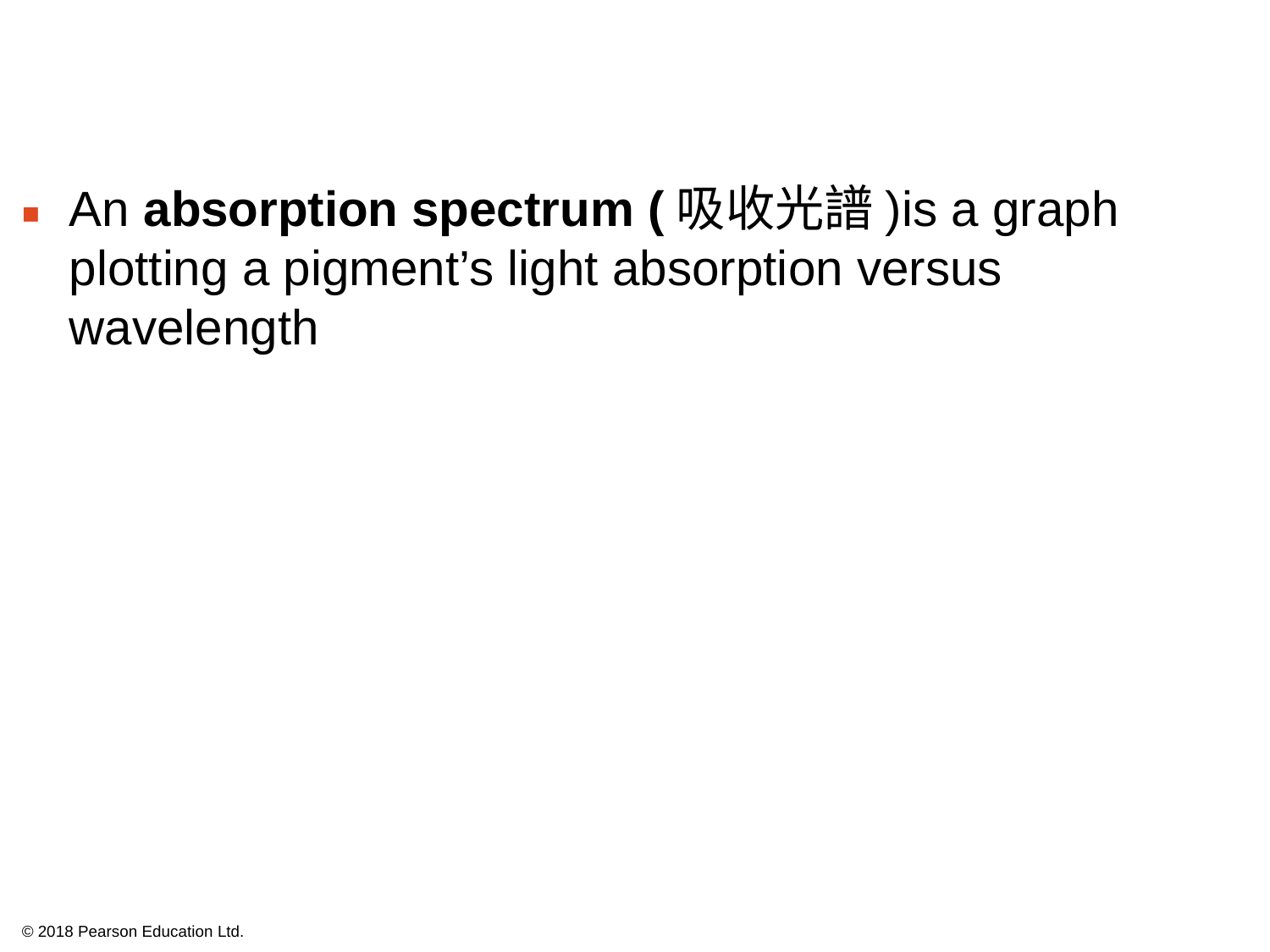

An absorption spectrum (吸收光譜)is a graph plotting a pigment’s light absorption versus wavelength
© 2018 Pearson Education Ltd.